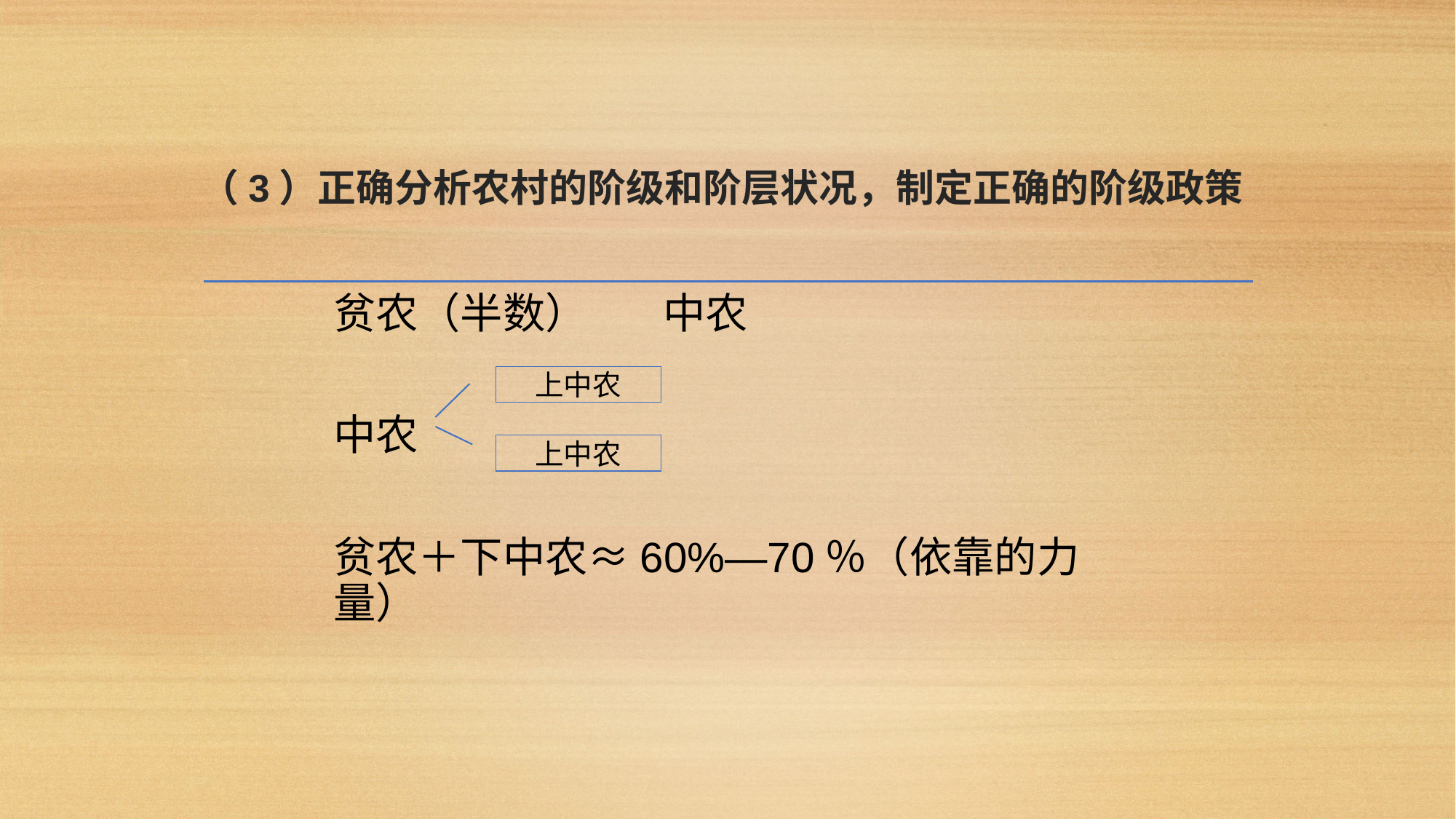

# （3）正确分析农村的阶级和阶层状况，制定正确的阶级政策
贫农（半数）        中农

中农

贫农＋下中农≈60%—70％（依靠的力量）
上中农
上中农